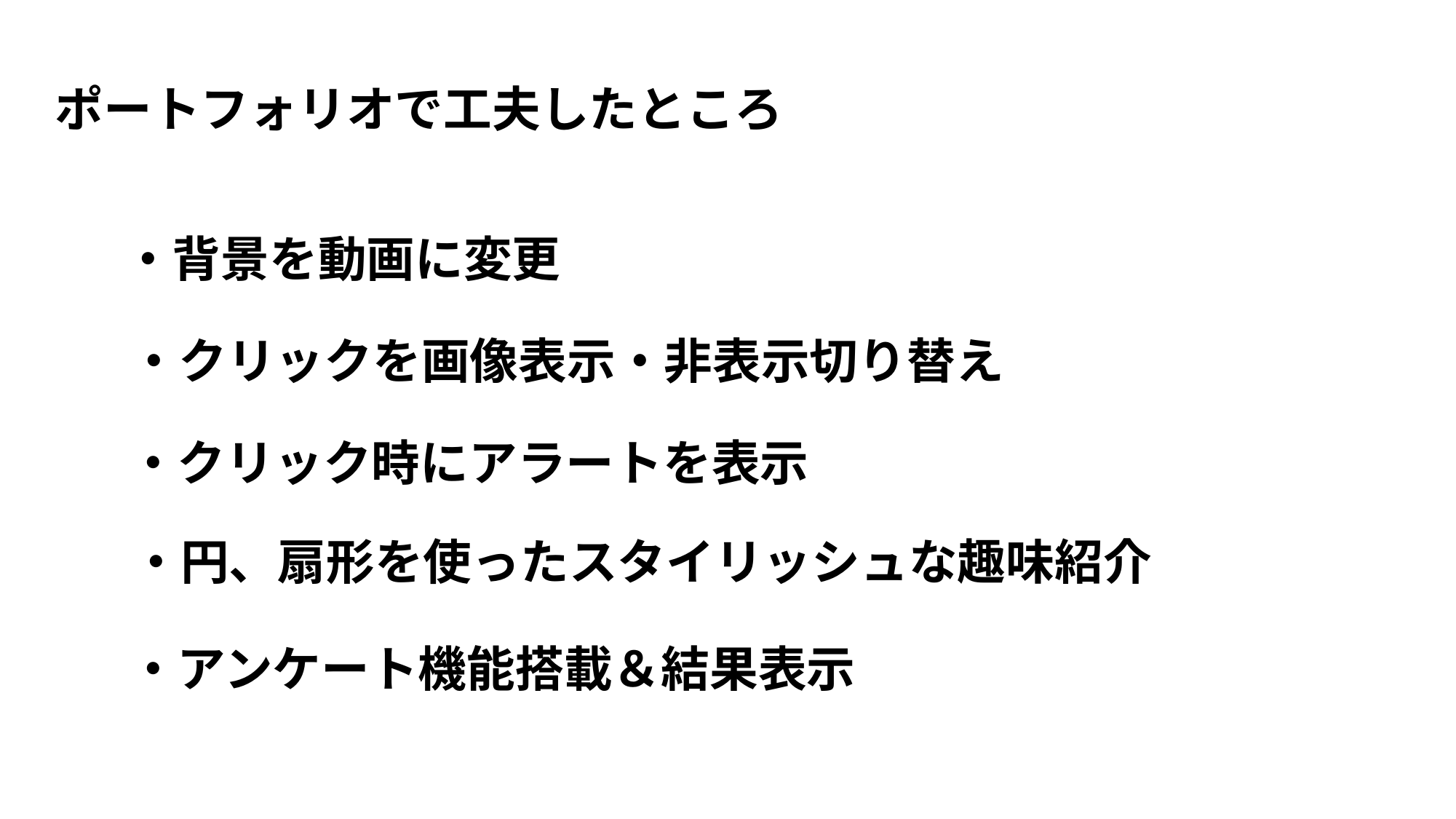

ポートフォリオで工夫したところ
・背景を動画に変更
・クリックを画像表示・非表示切り替え
・クリック時にアラートを表示
・円、扇形を使ったスタイリッシュな趣味紹介
・アンケート機能搭載＆結果表示